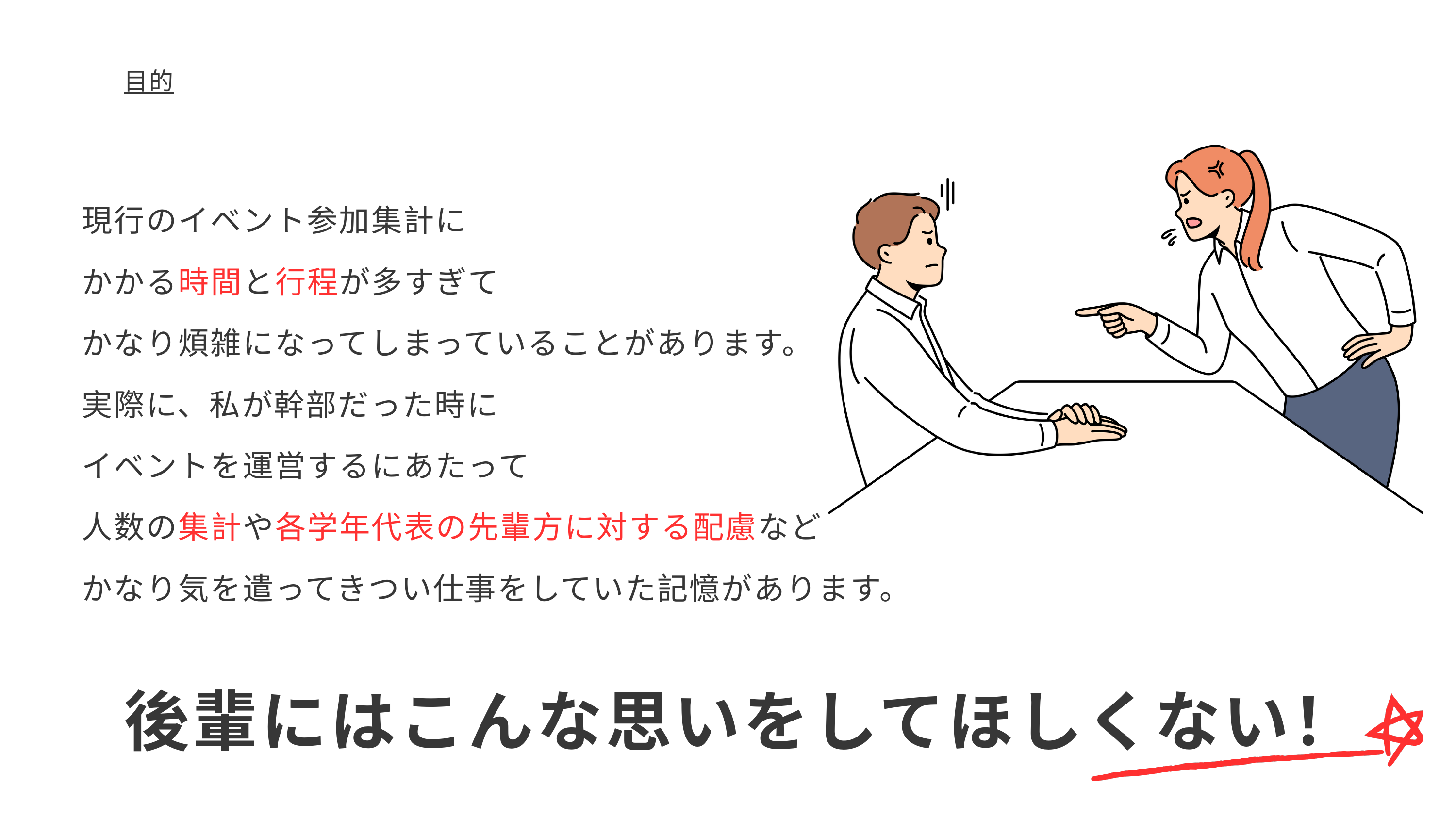

目的

現行のイベント参加集計に
かかる時間と行程が多すぎて
かなり煩雑になってしまっていることがあります。
実際に、私が幹部だった時に
イベントを運営するにあたって
人数の集計や各学年代表の先輩方に対する配慮など
かなり気を遣ってきつい仕事をしていた記憶があります。

後輩にはこんな思いをしてほしくない！